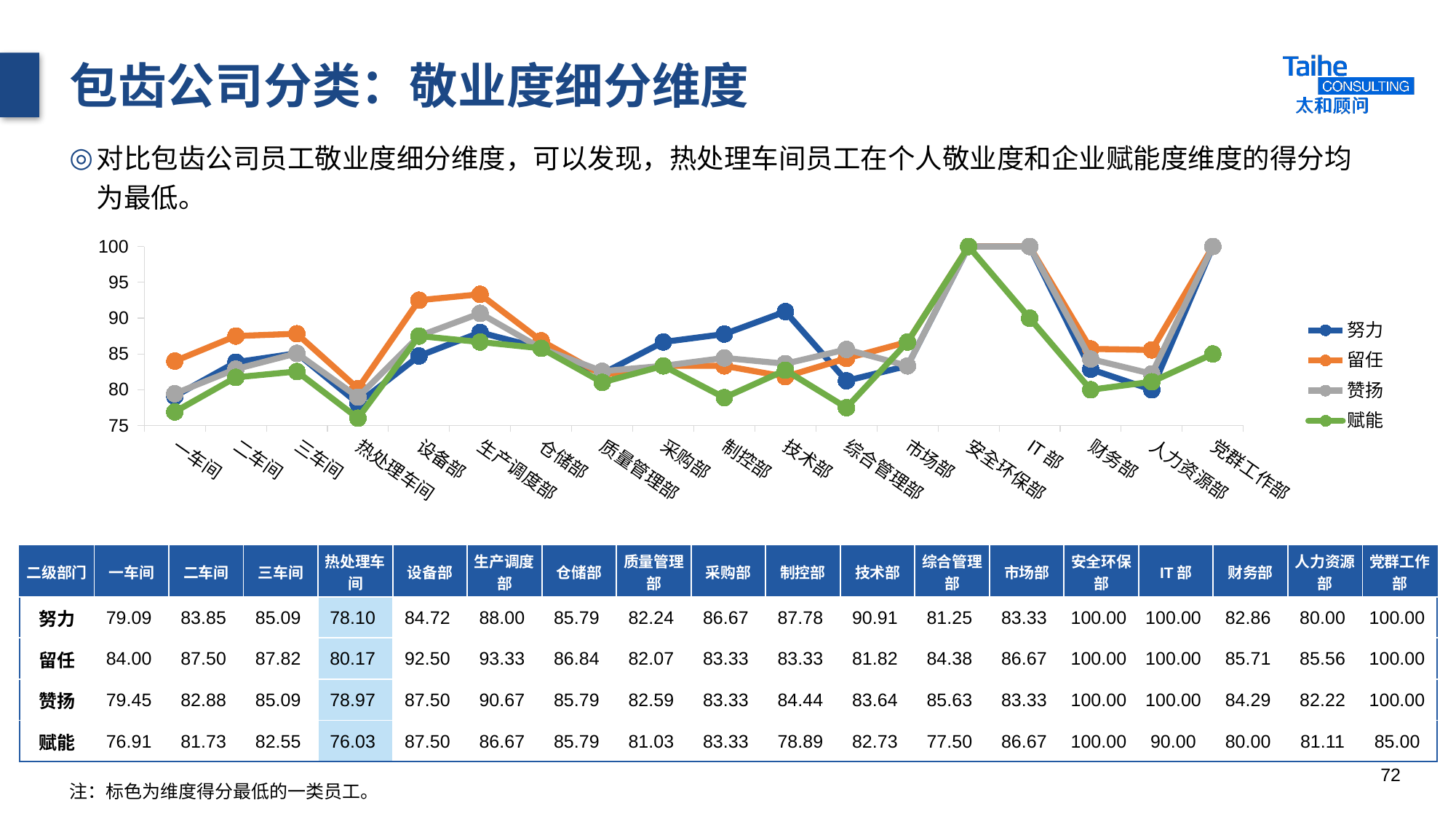

# 包齿公司分类：敬业度细分维度
对比包齿公司员工敬业度细分维度，可以发现，热处理车间员工在个人敬业度和企业赋能度维度的得分均为最低。

### Chart

| Category | 努力 | 留任 | 赞扬 | 赋能 |
|---|---|---|---|---|
| 一车间 | 79.09 | 84.0 | 79.45 | 76.91 |
| 二车间 | 83.85 | 87.5 | 82.88 | 81.73 |
| 三车间 | 85.09 | 87.82 | 85.09 | 82.55 |
| 热处理车间 | 78.1 | 80.17 | 78.97 | 76.03 |
| 设备部 | 84.72 | 92.5 | 87.5 | 87.5 |
| 生产调度部 | 88.0 | 93.33 | 90.67 | 86.67 |
| 仓储部 | 85.79 | 86.84 | 85.79 | 85.79 |
| 质量管理部 | 82.24 | 82.07 | 82.59 | 81.03 |
| 采购部 | 86.67 | 83.33 | 83.33 | 83.33 |
| 制控部 | 87.78 | 83.33 | 84.44 | 78.89 |
| 技术部 | 90.91 | 81.82 | 83.64 | 82.73 |
| 综合管理部 | 81.25 | 84.38 | 85.63 | 77.5 |
| 市场部 | 83.33 | 86.67 | 83.33 | 86.67 |
| 安全环保部 | 100.0 | 100.0 | 100.0 | 100.0 |
| IT部 | 100.0 | 100.0 | 100.0 | 90.0 |
| 财务部 | 82.86 | 85.71 | 84.29 | 80.0 |
| 人力资源部 | 80.0 | 85.56 | 82.22 | 81.11 |
| 党群工作部 | 100.0 | 100.0 | 100.0 | 85.0 |
| 二级部门 | 一车间 | 二车间 | 三车间 | 热处理车间 | 设备部 | 生产调度部 | 仓储部 | 质量管理部 | 采购部 | 制控部 | 技术部 | 综合管理部 | 市场部 | 安全环保部 | IT部 | 财务部 | 人力资源部 | 党群工作部 |
| --- | --- | --- | --- | --- | --- | --- | --- | --- | --- | --- | --- | --- | --- | --- | --- | --- | --- | --- |
| 努力 | 79.09 | 83.85 | 85.09 | 78.10 | 84.72 | 88.00 | 85.79 | 82.24 | 86.67 | 87.78 | 90.91 | 81.25 | 83.33 | 100.00 | 100.00 | 82.86 | 80.00 | 100.00 |
| 留任 | 84.00 | 87.50 | 87.82 | 80.17 | 92.50 | 93.33 | 86.84 | 82.07 | 83.33 | 83.33 | 81.82 | 84.38 | 86.67 | 100.00 | 100.00 | 85.71 | 85.56 | 100.00 |
| 赞扬 | 79.45 | 82.88 | 85.09 | 78.97 | 87.50 | 90.67 | 85.79 | 82.59 | 83.33 | 84.44 | 83.64 | 85.63 | 83.33 | 100.00 | 100.00 | 84.29 | 82.22 | 100.00 |
| 赋能 | 76.91 | 81.73 | 82.55 | 76.03 | 87.50 | 86.67 | 85.79 | 81.03 | 83.33 | 78.89 | 82.73 | 77.50 | 86.67 | 100.00 | 90.00 | 80.00 | 81.11 | 85.00 |
72
注：标色为维度得分最低的一类员工。